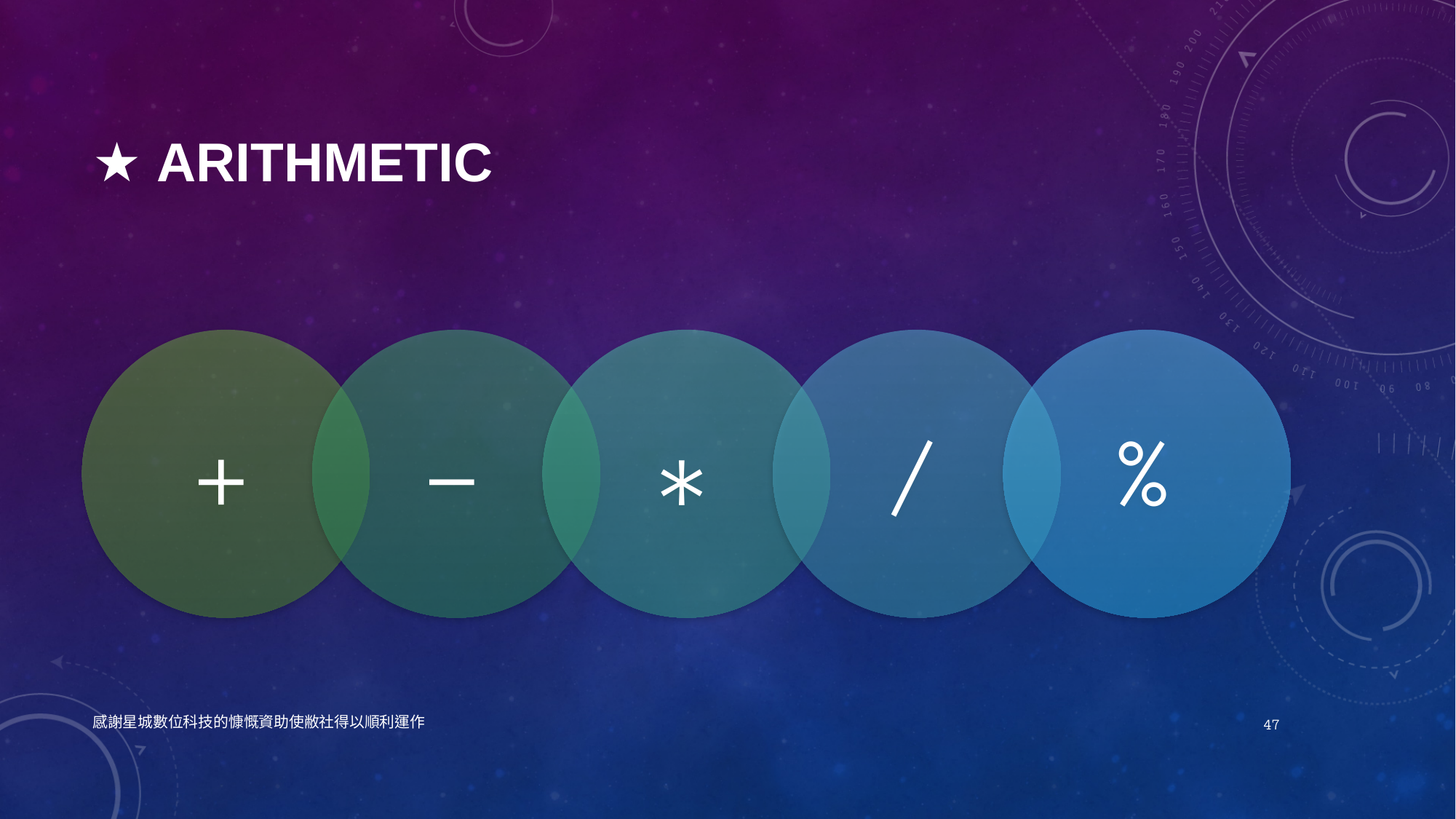

# ★ Arithmetic
+
-
*
/
%
感謝星城數位科技的慷慨資助使敝社得以順利運作
47